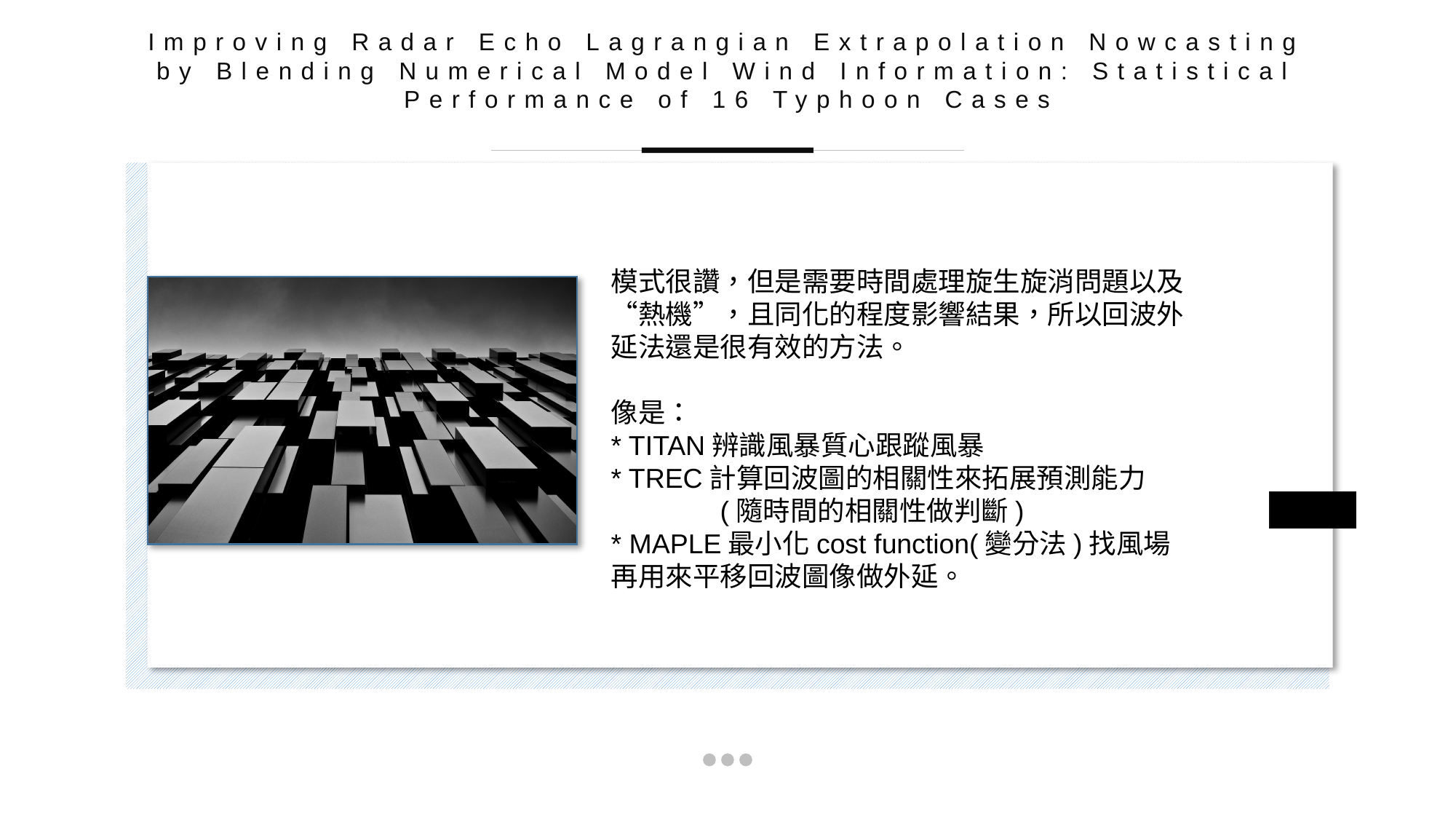

Improving Radar Echo Lagrangian Extrapolation Nowcasting by Blending Numerical Model Wind Information: Statistical Performance of 16 Typhoon Cases

模式很讚，但是需要時間處理旋生旋消問題以及“熱機”，且同化的程度影響結果，所以回波外延法還是很有效的方法。

像是：
* TITAN辨識風暴質心跟蹤風暴
* TREC計算回波圖的相關性來拓展預測能力
	(隨時間的相關性做判斷)
* MAPLE最小化cost function(變分法)找風場再用來平移回波圖像做外延。